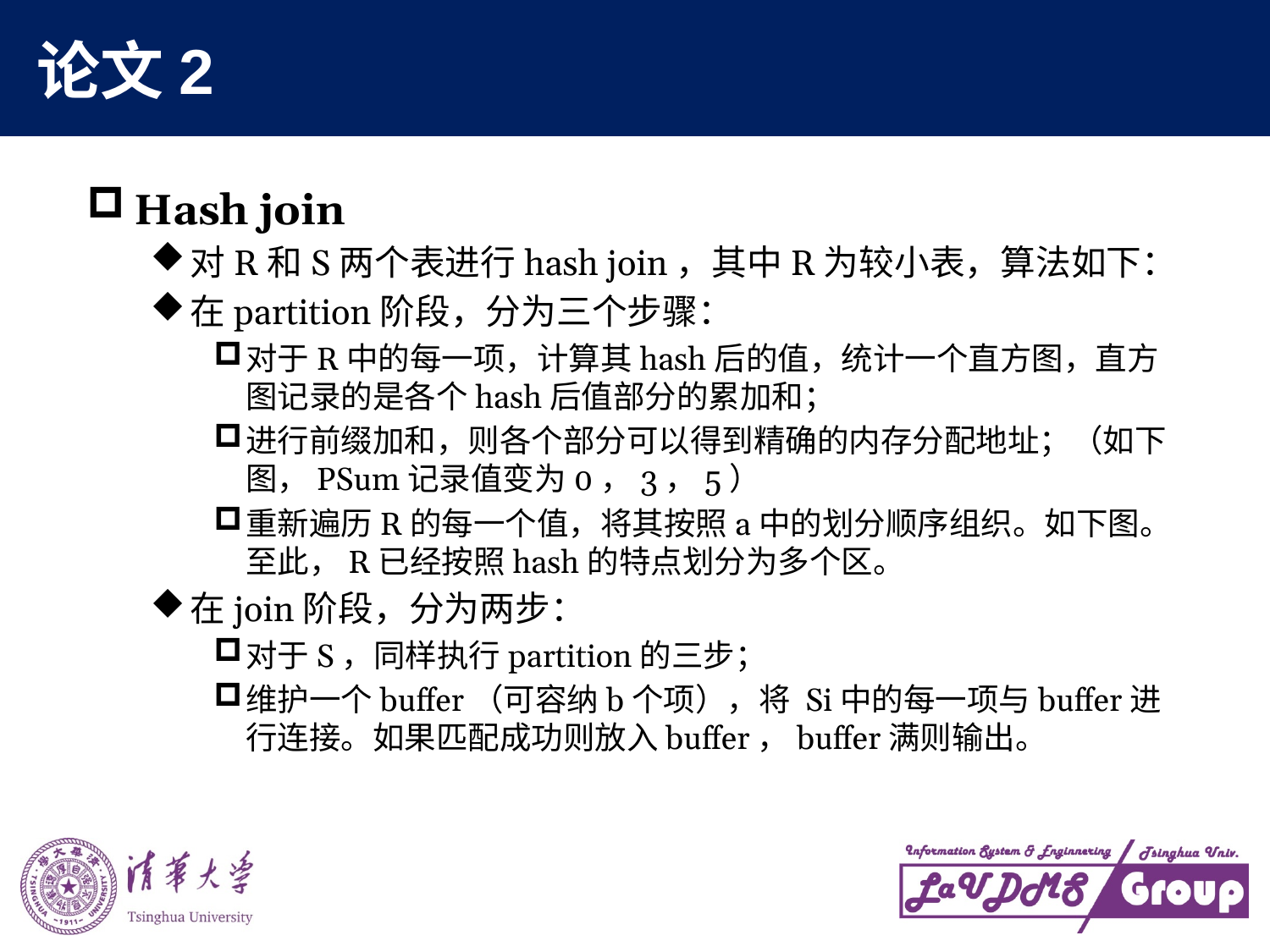

# 论文2
Hash join
对R和S两个表进行hash join，其中R为较小表，算法如下：
在partition阶段，分为三个步骤：
对于R中的每一项，计算其hash后的值，统计一个直方图，直方图记录的是各个hash后值部分的累加和；
进行前缀加和，则各个部分可以得到精确的内存分配地址；（如下图，PSum记录值变为0，3，5）
重新遍历R的每一个值，将其按照a中的划分顺序组织。如下图。至此，R已经按照hash的特点划分为多个区。
在join阶段，分为两步：
对于S，同样执行partition的三步；
维护一个buffer（可容纳b个项），将 Si中的每一项与buffer进行连接。如果匹配成功则放入buffer，buffer满则输出。